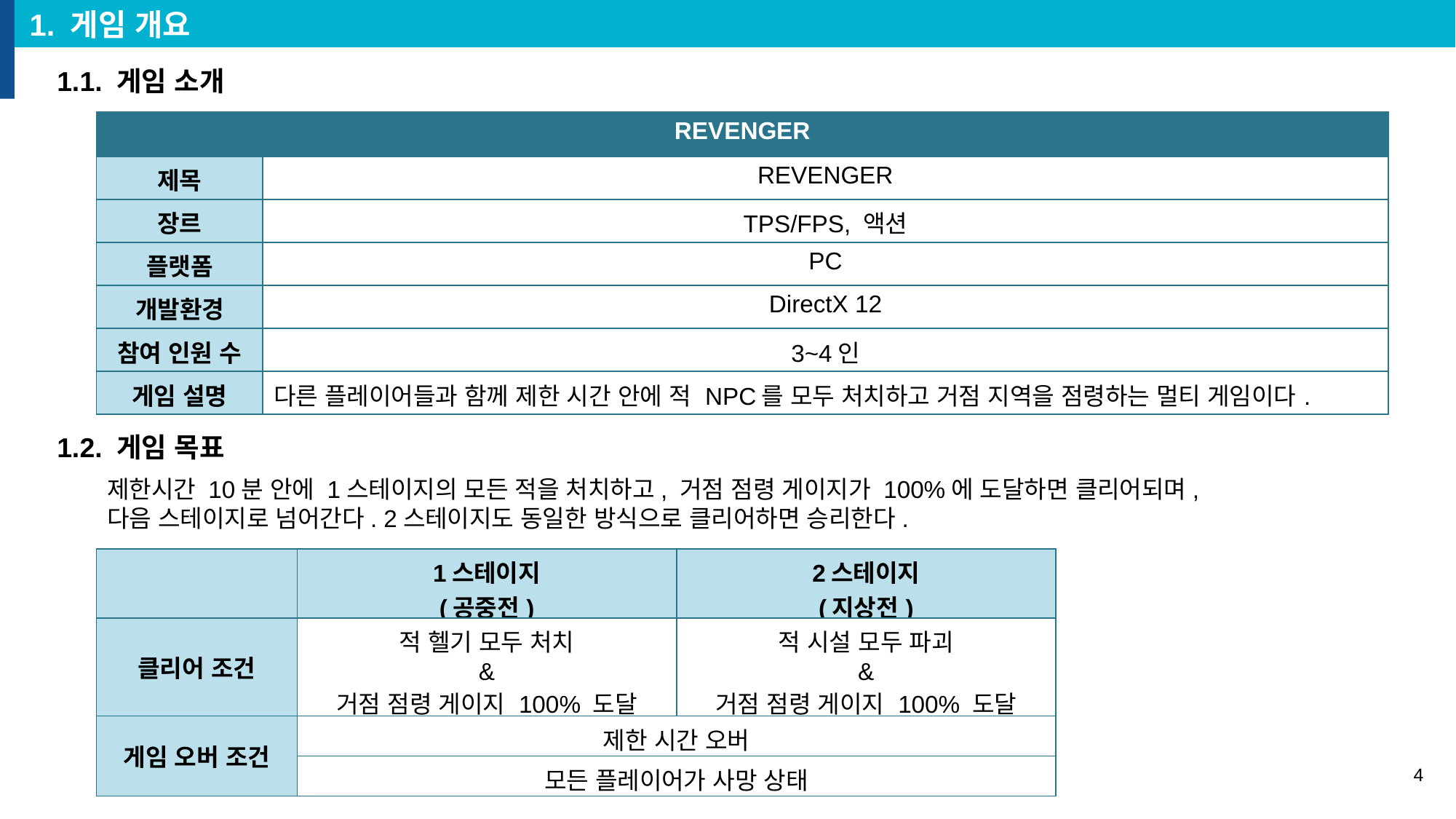

1. 게임 개요
1.1. 게임 소개
| REVENGER |  |
| --- | --- |
| 제목 | REVENGER |
| 장르 | TPS/FPS, 액션 |
| 플랫폼 | PC |
| 개발환경 | DirectX 12 |
| 참여 인원 수 | 3~4인 |
| 게임 설명 | 다른 플레이어들과 함께 제한 시간 안에 적 NPC를 모두 처치하고 거점 지역을 점령하는 멀티 게임이다. |
1.2. 게임 목표
제한시간 10분 안에 1스테이지의 모든 적을 처치하고, 거점 점령 게이지가 100%에 도달하면 클리어되며,
다음 스테이지로 넘어간다. 2스테이지도 동일한 방식으로 클리어하면 승리한다.
|  | 1스테이지 (공중전) | 2스테이지 (지상전) |
| --- | --- | --- |
| 클리어 조건 | 적 헬기 모두 처치 & 거점 점령 게이지 100% 도달 | 적 시설 모두 파괴 & 거점 점령 게이지 100% 도달 |
| 게임 오버 조건 | 제한 시간 오버 |  |
|  | 모든 플레이어가 사망 상태 |  |
4